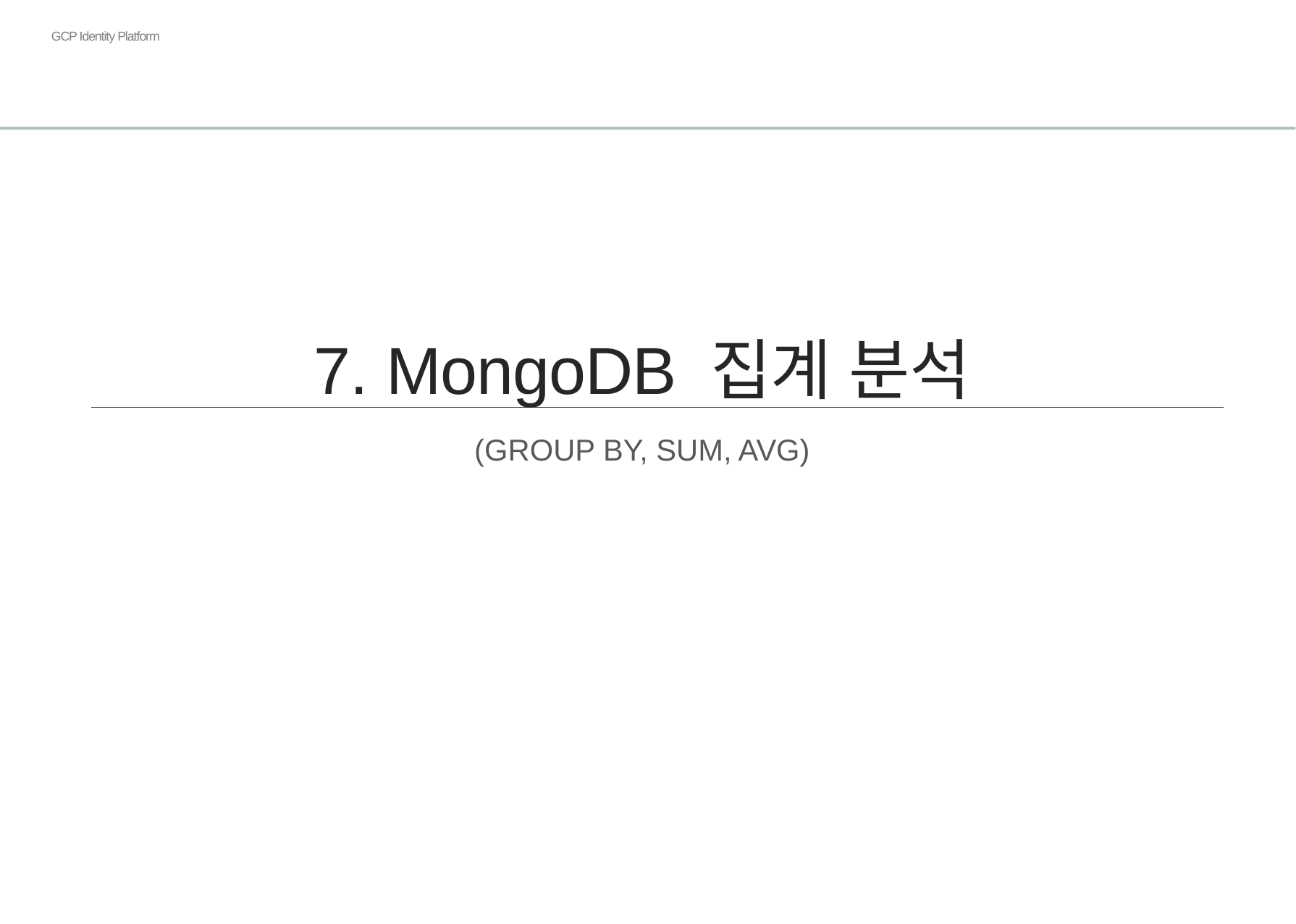

# 7. MongoDB 집계 분석
(GROUP BY, SUM, AVG)